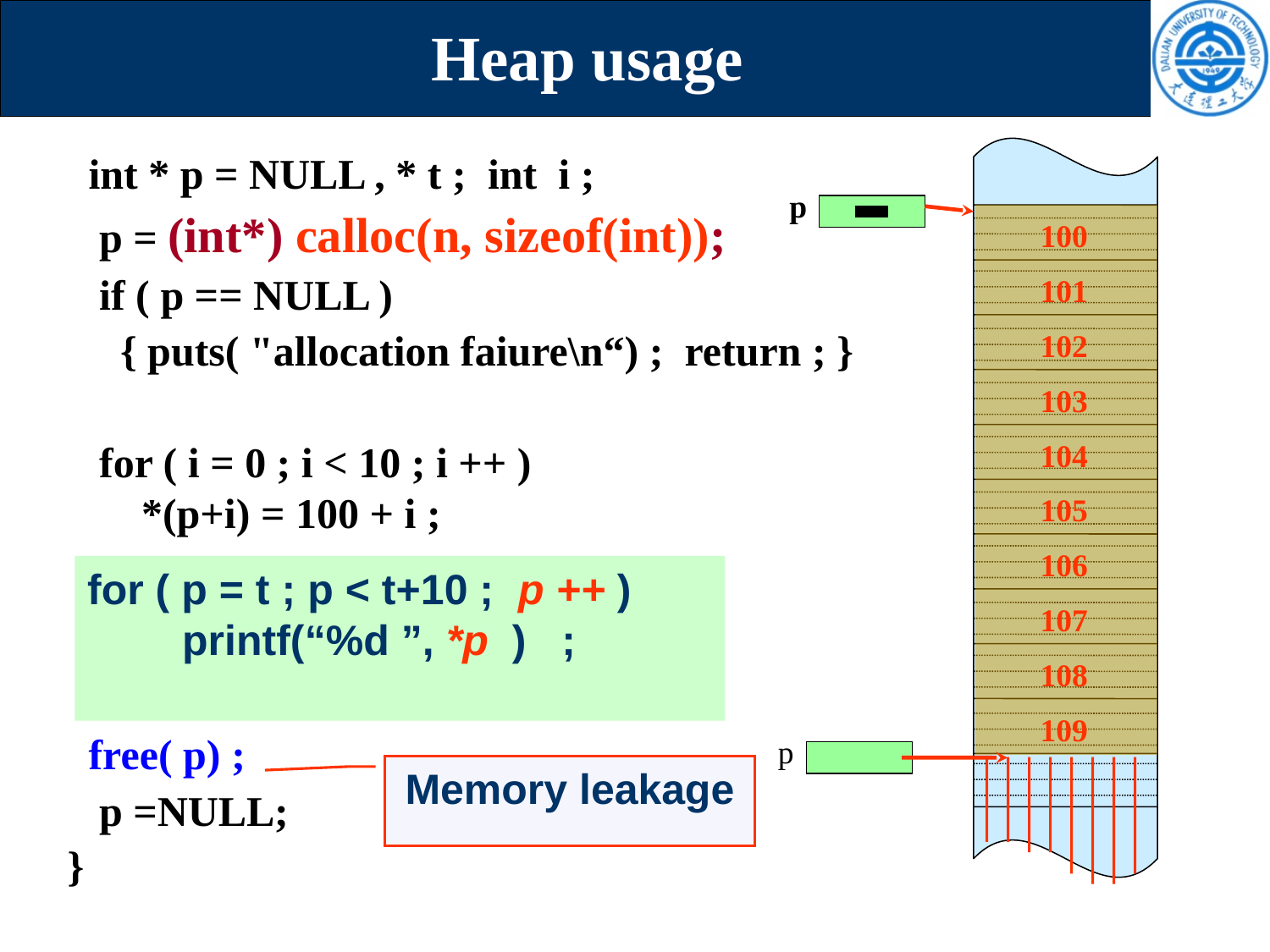

Heap usage
  int * p = NULL , * t ;  int  i ;
   p = (int*) calloc(n, sizeof(int));
   if ( p == NULL )
     { puts( "allocation faiure\n“) ;  return ; }

   for ( i = 0 ; i < 10 ; i ++ )
       *(p+i) = 100 + i ;

 for ( t = p ; t < p+10 ; t ++ )
       printf(“%d ”, *t ) ;//间址访问元素

  free( p) ;
   p =NULL;
}

p

100
101
102
103
104
105
106
107
108
109

for ( p = t ; p < t+10 ;  p ++ )
        printf(“%d ”, *p  )   ;

p

Memory leakage